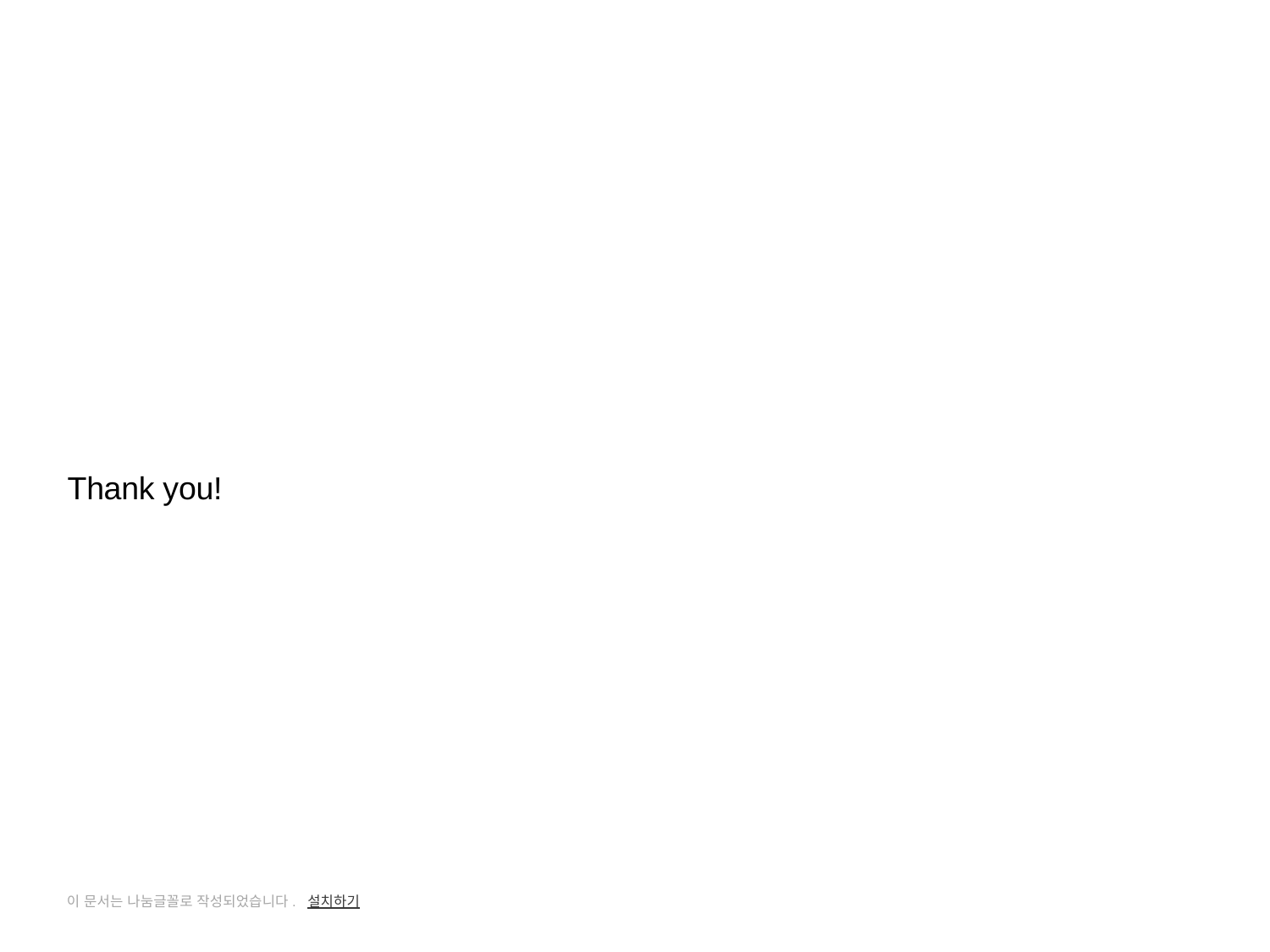

Thank you!
이 문서는 나눔글꼴로 작성되었습니다.  설치하기